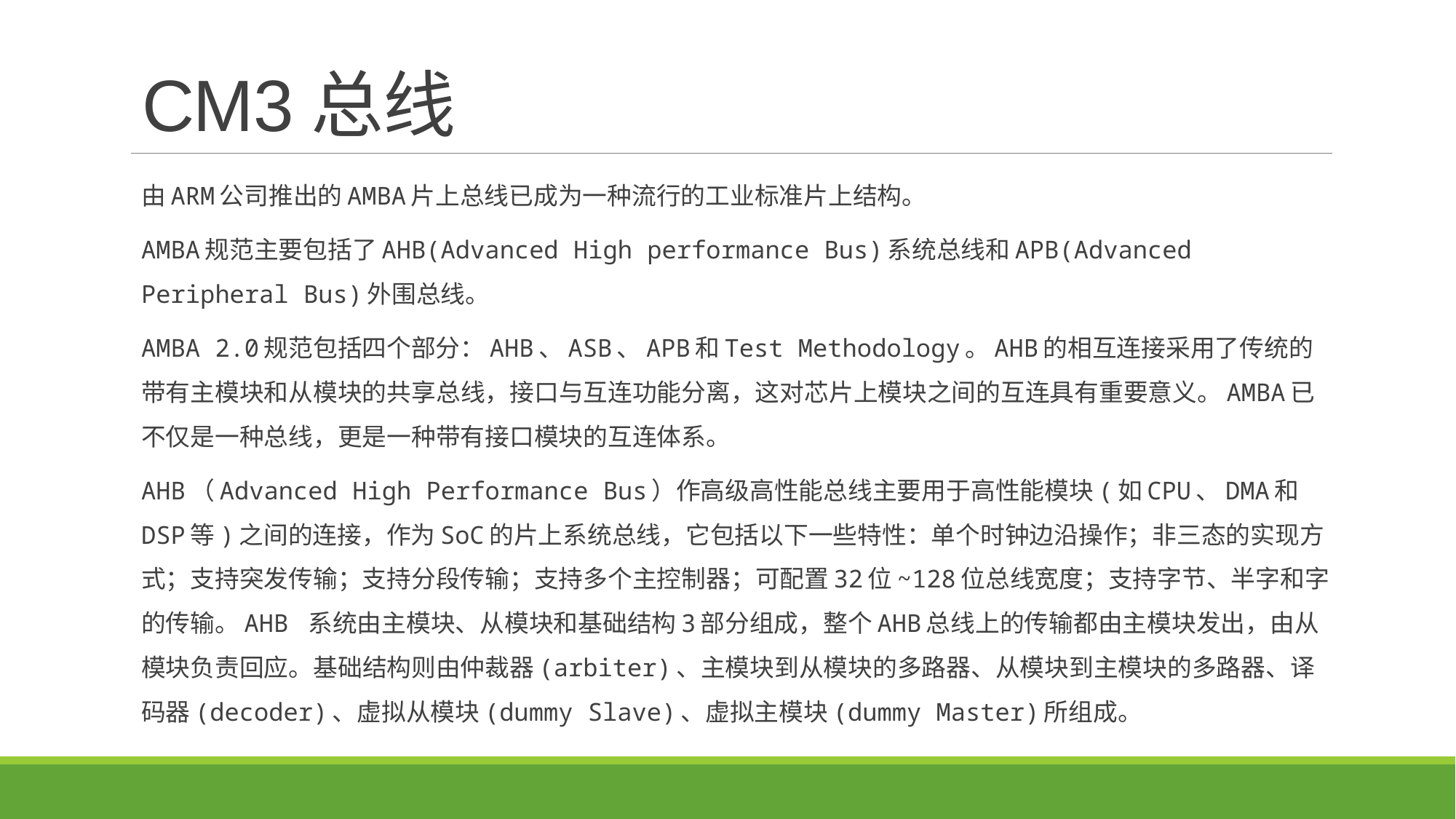

# CM3总线
由ARM公司推出的AMBA片上总线已成为一种流行的工业标准片上结构。
AMBA规范主要包括了AHB(Advanced High performance Bus)系统总线和APB(Advanced Peripheral Bus)外围总线。
AMBA 2.0规范包括四个部分：AHB、ASB、APB和Test Methodology。AHB的相互连接采用了传统的带有主模块和从模块的共享总线，接口与互连功能分离，这对芯片上模块之间的互连具有重要意义。AMBA已不仅是一种总线，更是一种带有接口模块的互连体系。
AHB（Advanced High Performance Bus）作高级高性能总线主要用于高性能模块(如CPU、DMA和DSP等)之间的连接，作为SoC的片上系统总线，它包括以下一些特性：单个时钟边沿操作；非三态的实现方式；支持突发传输；支持分段传输；支持多个主控制器；可配置32位~128位总线宽度；支持字节、半字和字的传输。AHB 系统由主模块、从模块和基础结构3部分组成，整个AHB总线上的传输都由主模块发出，由从模块负责回应。基础结构则由仲裁器(arbiter)、主模块到从模块的多路器、从模块到主模块的多路器、译码器(decoder)、虚拟从模块(dummy Slave)、虚拟主模块(dummy Master)所组成。